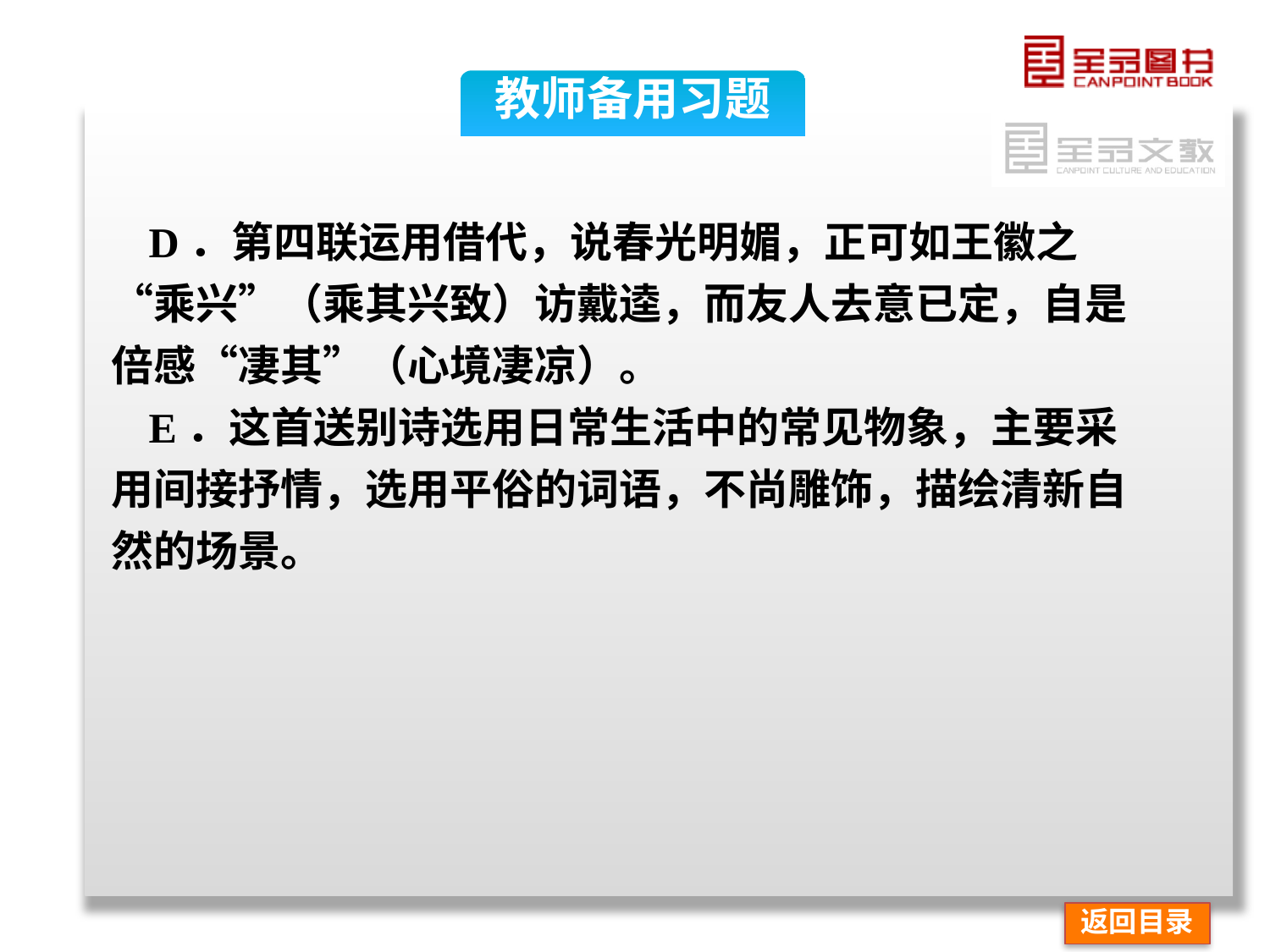

教师备用习题
D．第四联运用借代，说春光明媚，正可如王徽之 “乘兴”（乘其兴致）访戴逵，而友人去意已定，自是倍感“凄其”（心境凄凉）。
E．这首送别诗选用日常生活中的常见物象，主要采用间接抒情，选用平俗的词语，不尚雕饰，描绘清新自然的场景。

返回目录